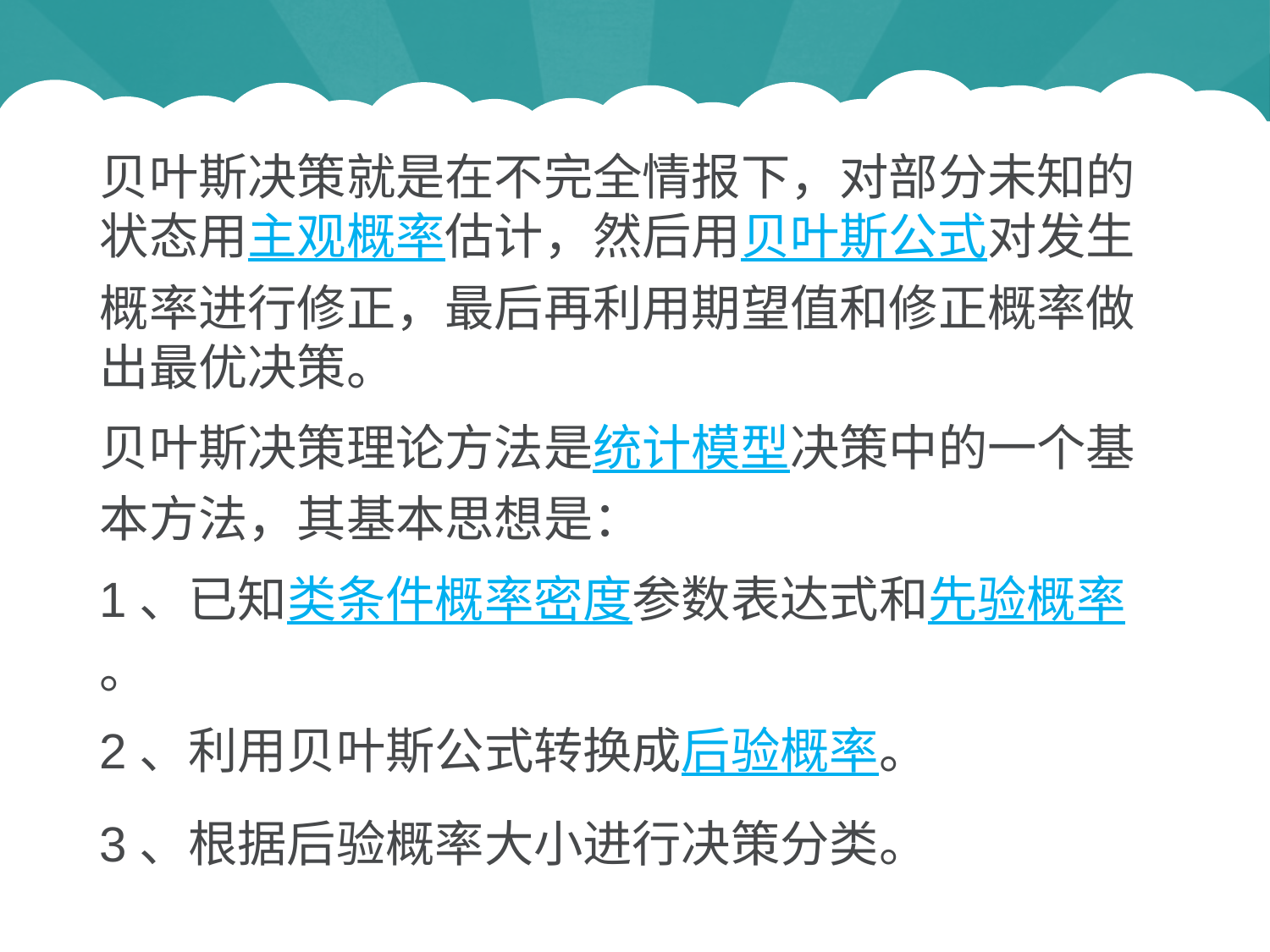

贝叶斯决策就是在不完全情报下，对部分未知的状态用主观概率估计，然后用贝叶斯公式对发生概率进行修正，最后再利用期望值和修正概率做出最优决策。
贝叶斯决策理论方法是统计模型决策中的一个基本方法，其基本思想是：
1、已知类条件概率密度参数表达式和先验概率。
2、利用贝叶斯公式转换成后验概率。
3、根据后验概率大小进行决策分类。